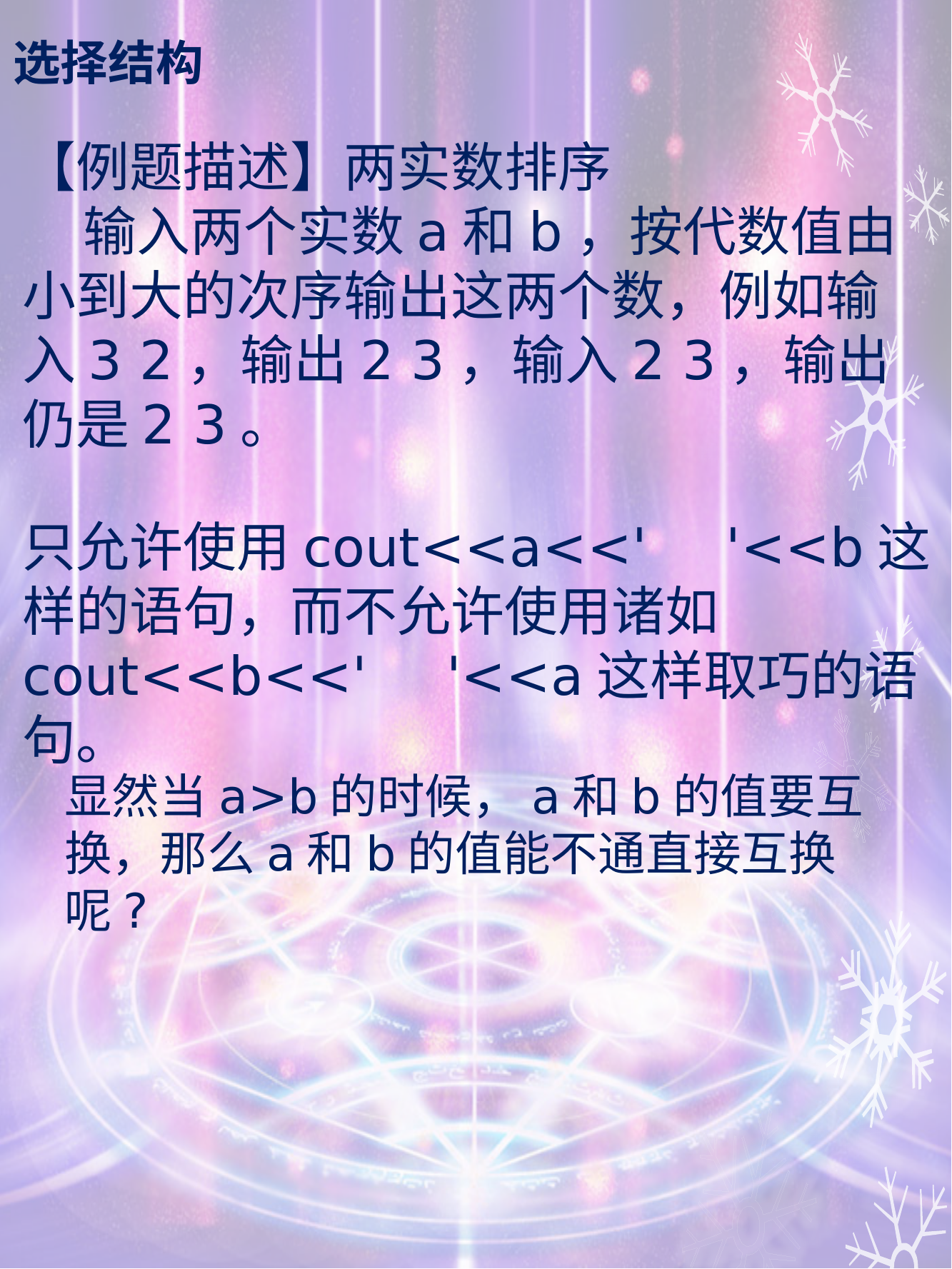

# 选择结构
【例题描述】两实数排序
    输入两个实数a和b，按代数值由小到大的次序输出这两个数，例如输入3 2，输出2 3，输入2 3，输出仍是2 3。
只允许使用cout<<a<<'　'<<b这样的语句，而不允许使用诸如cout<<b<<'　'<<a这样取巧的语句。
显然当a>b的时候，a和b的值要互换，那么a和b的值能不通直接互换呢?